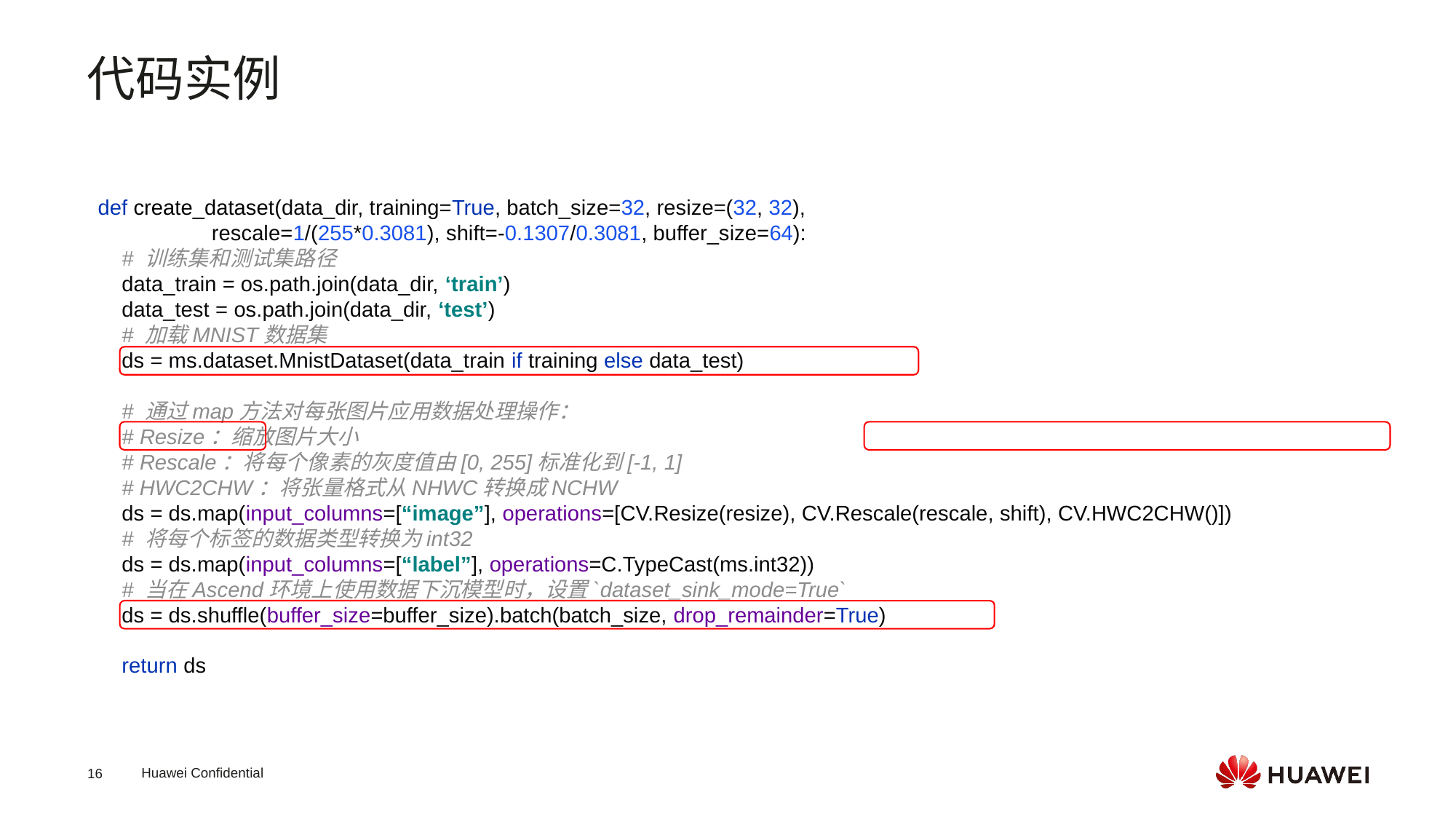

代码实例
def create_dataset(data_dir, training=True, batch_size=32, resize=(32, 32),
                   rescale=1/(255*0.3081), shift=-0.1307/0.3081, buffer_size=64):
    # 训练集和测试集路径
    data_train = os.path.join(data_dir, ‘train’)
    data_test = os.path.join(data_dir, ‘test’)
    # 加载MNIST数据集
    ds = ms.dataset.MnistDataset(data_train if training else data_test)
    # 通过map方法对每张图片应用数据处理操作：
    # Resize：缩放图片大小
    # Rescale：将每个像素的灰度值由[0, 255]标准化到[-1, 1]
    # HWC2CHW：将张量格式从NHWC转换成NCHW
    ds = ds.map(input_columns=[“image”], operations=[CV.Resize(resize), CV.Rescale(rescale, shift), CV.HWC2CHW()])
    # 将每个标签的数据类型转换为int32
    ds = ds.map(input_columns=[“label”], operations=C.TypeCast(ms.int32))
    # 当在Ascend环境上使用数据下沉模型时，设置`dataset_sink_mode=True`
    ds = ds.shuffle(buffer_size=buffer_size).batch(batch_size, drop_remainder=True)
    return ds